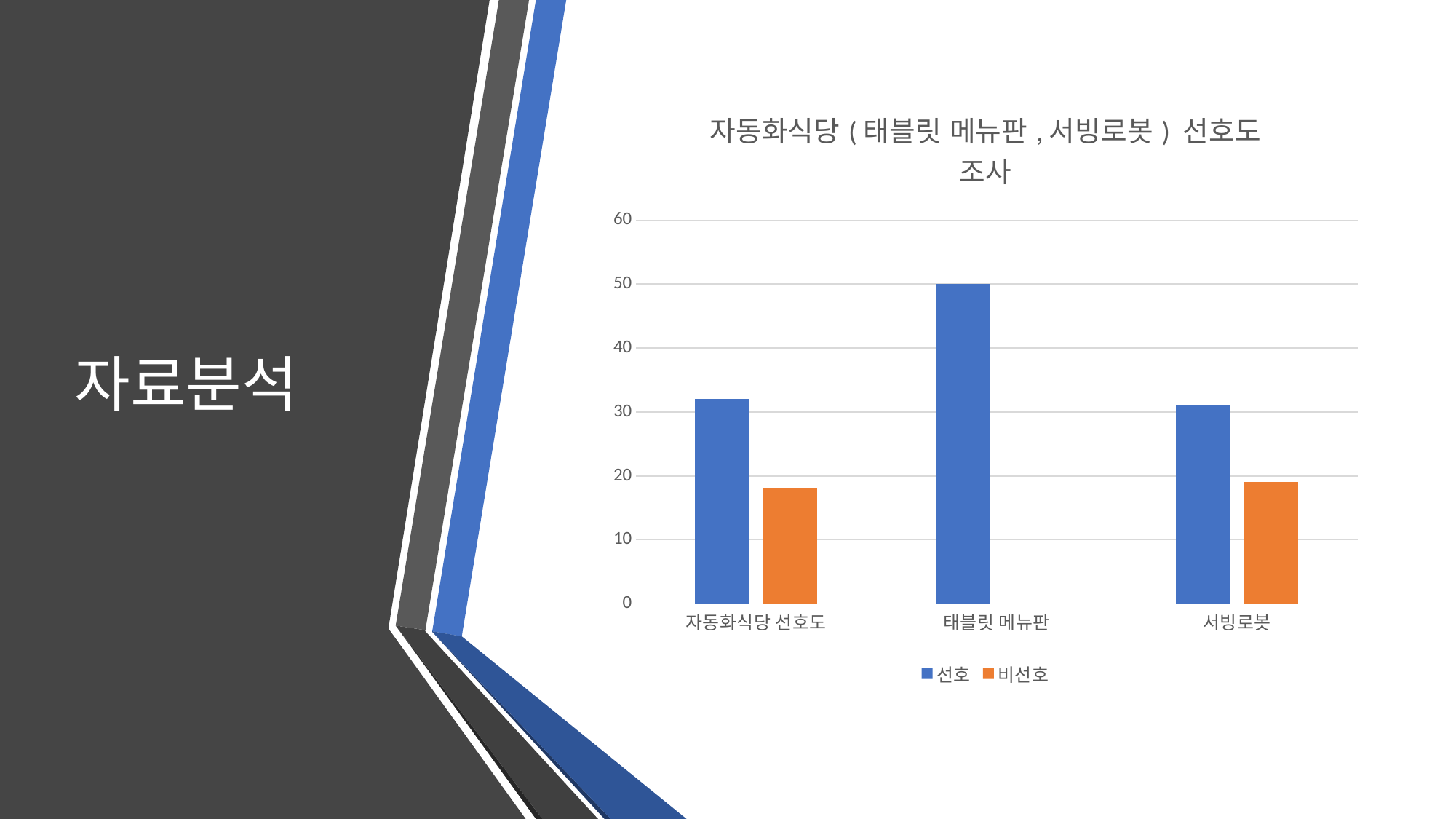

# 자료분석

### Chart: 자동화식당(태블릿 메뉴판,서빙로봇) 선호도 조사

| Category | 선호 | 비선호 |
|---|---|---|
| 자동화식당 선호도 | 32.0 | 18.0 |
| 태블릿 메뉴판 | 50.0 | 0.0 |
| 서빙로봇 | 31.0 | 19.0 |